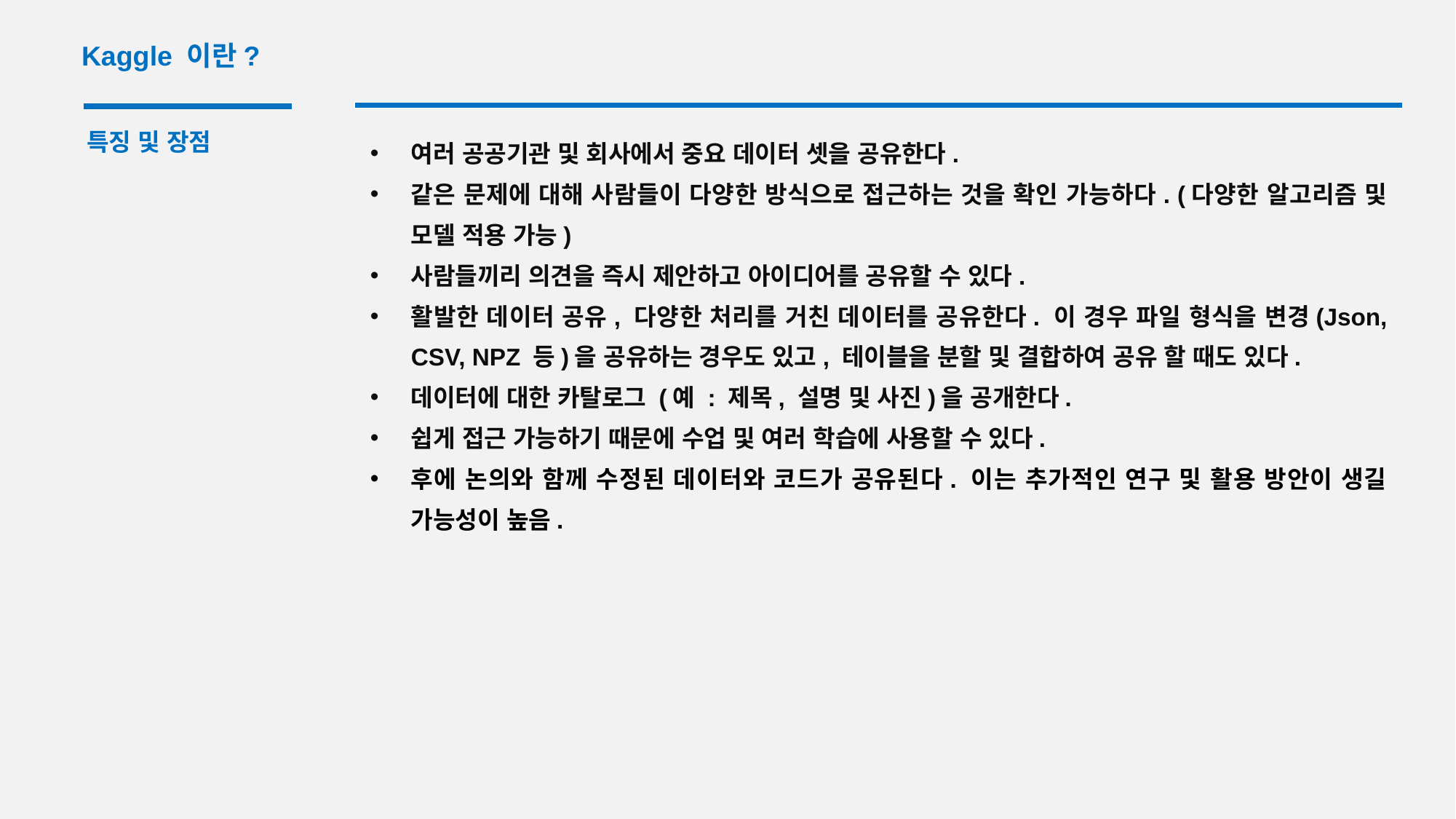

Kaggle 이란?

특징 및 장점
여러 공공기관 및 회사에서 중요 데이터 셋을 공유한다.
같은 문제에 대해 사람들이 다양한 방식으로 접근하는 것을 확인 가능하다. (다양한 알고리즘 및 모델 적용 가능)
사람들끼리 의견을 즉시 제안하고 아이디어를 공유할 수 있다.
활발한 데이터 공유, 다양한 처리를 거친 데이터를 공유한다. 이 경우 파일 형식을 변경(Json, CSV, NPZ 등)을 공유하는 경우도 있고, 테이블을 분할 및 결합하여 공유 할 때도 있다.
데이터에 대한 카탈로그 (예 : 제목, 설명 및 사진)을 공개한다.
쉽게 접근 가능하기 때문에 수업 및 여러 학습에 사용할 수 있다.
후에 논의와 함께 수정된 데이터와 코드가 공유된다. 이는 추가적인 연구 및 활용 방안이 생길 가능성이 높음.